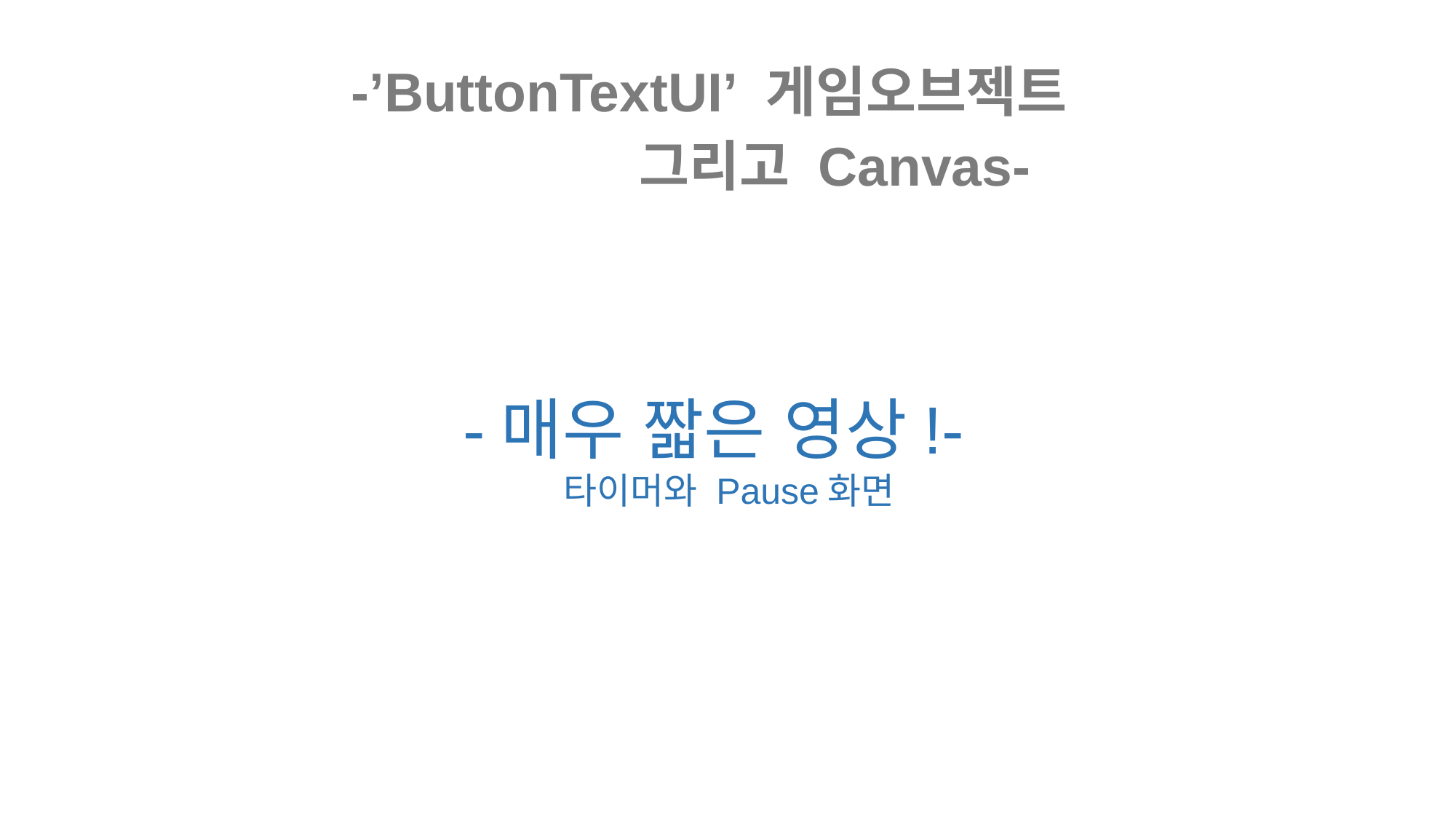

-’ButtonTextUI’ 게임오브젝트
                  그리고 Canvas-
-매우 짧은 영상!-
         타이머와 Pause화면